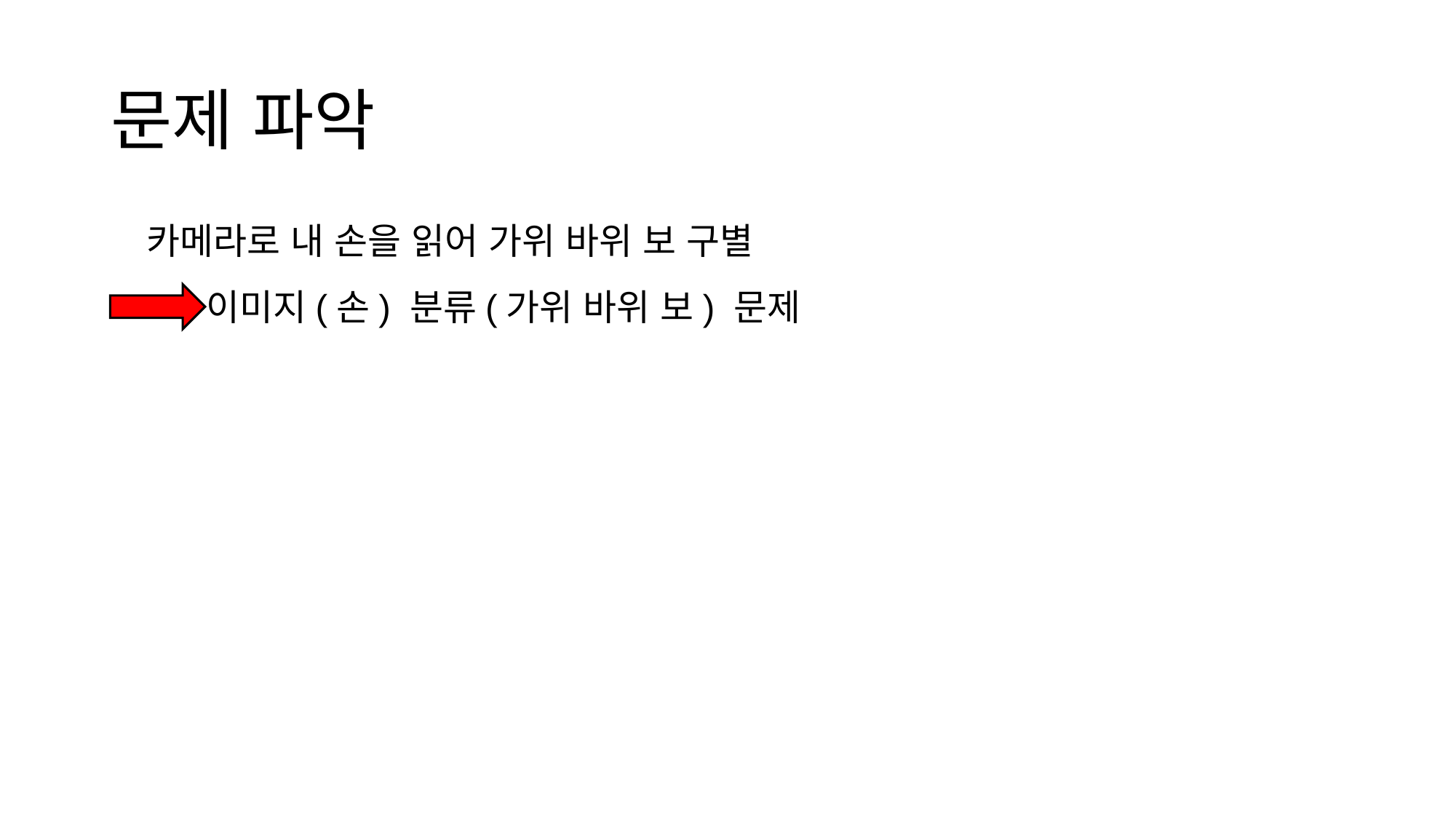

# 문제 파악
카메라로 내 손을 읽어 가위 바위 보 구별
이미지(손) 분류(가위 바위 보) 문제